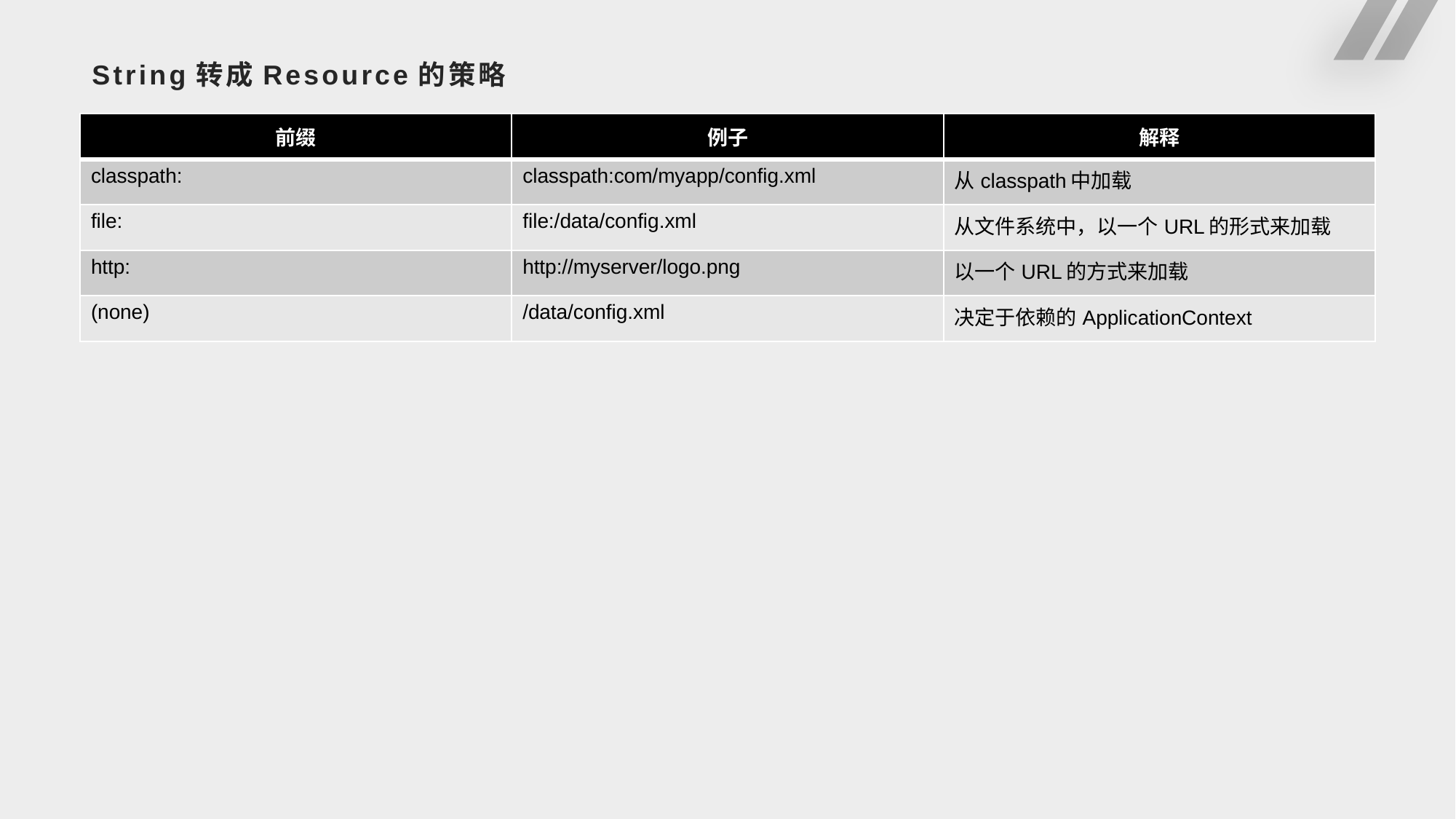

# String转成Resource的策略
| 前缀 | 例子 | 解释 |
| --- | --- | --- |
| classpath: | classpath:com/myapp/config.xml | 从classpath中加载 |
| file: | file:/data/config.xml | 从文件系统中，以一个URL的形式来加载 |
| http: | http://myserver/logo.png | 以一个URL的方式来加载 |
| (none) | /data/config.xml | 决定于依赖的ApplicationContext |